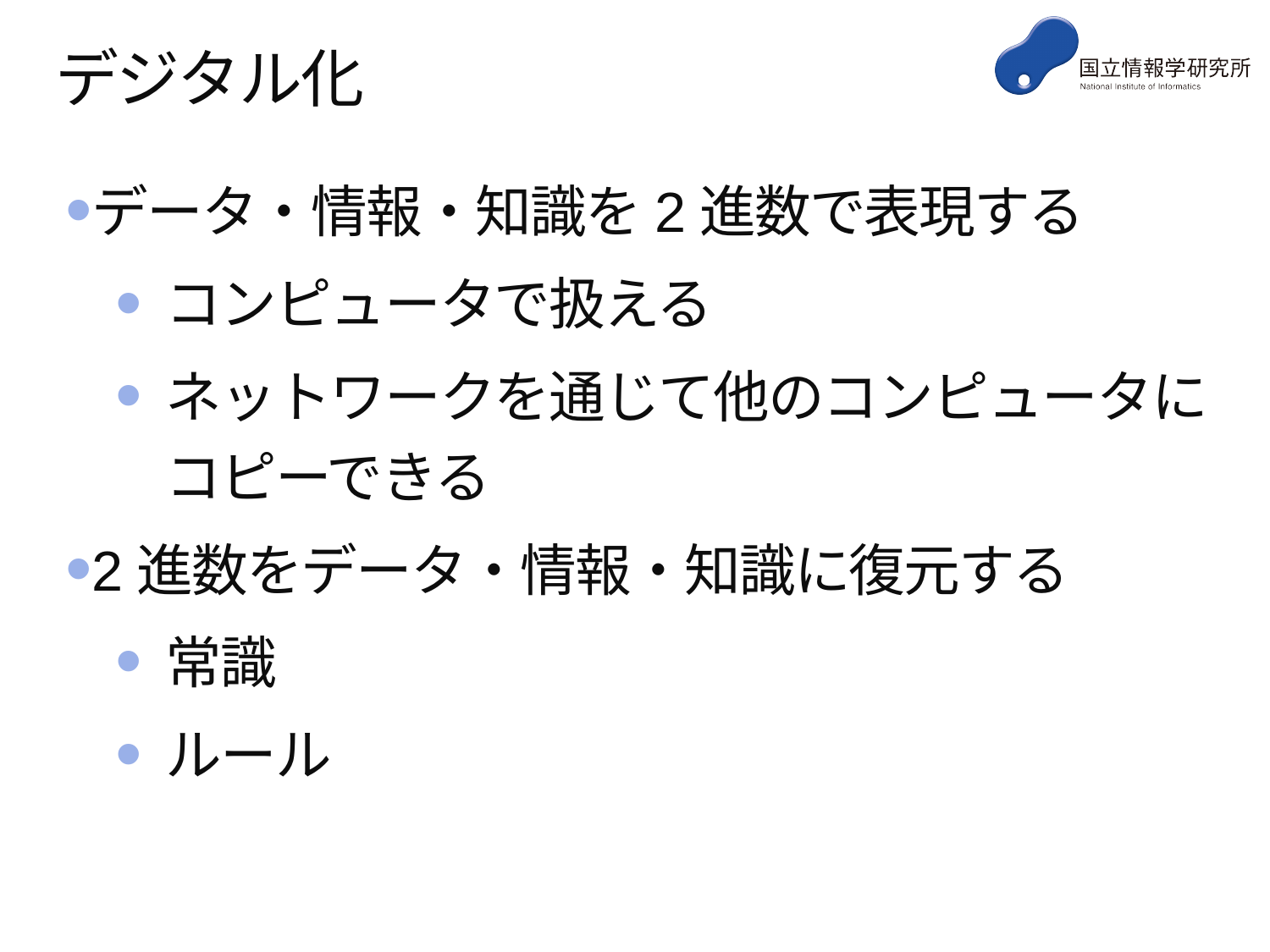

# デジタル化
データ・情報・知識を2進数で表現する
コンピュータで扱える
ネットワークを通じて他のコンピュータにコピーできる
2進数をデータ・情報・知識に復元する
常識
ルール